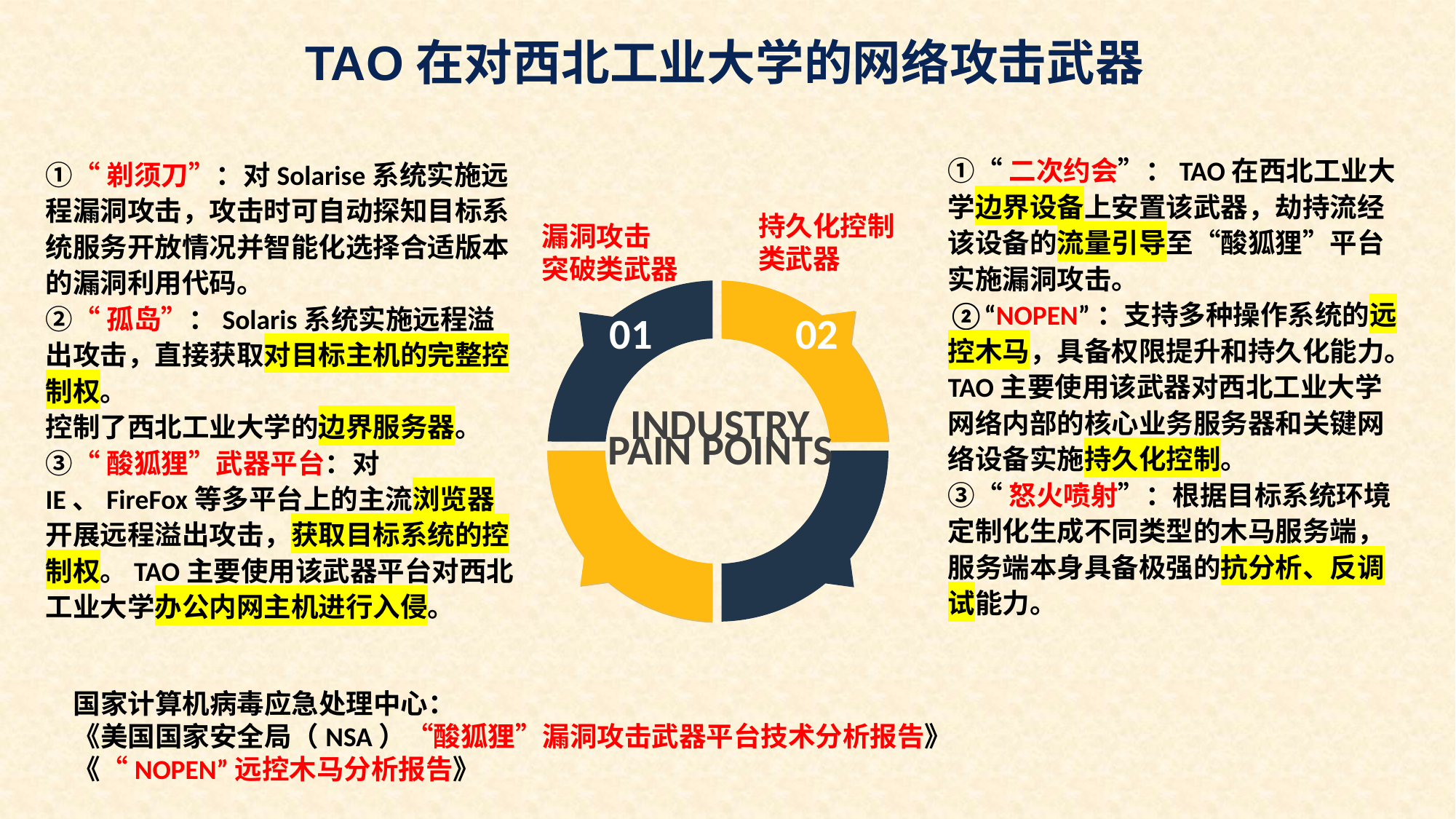

TAO在对西北工业大学的网络攻击武器
①“二次约会”：TAO在西北工业大学边界设备上安置该武器，劫持流经该设备的流量引导至“酸狐狸”平台实施漏洞攻击。
②“NOPEN”：支持多种操作系统的远控木马，具备权限提升和持久化能力。TAO主要使用该武器对西北工业大学网络内部的核心业务服务器和关键网络设备实施持久化控制。
③“怒火喷射”：根据目标系统环境定制化生成不同类型的木马服务端，服务端本身具备极强的抗分析、反调试能力。

①“剃须刀”：对Solarise系统实施远程漏洞攻击，攻击时可自动探知目标系统服务开放情况并智能化选择合适版本的漏洞利用代码。
②“孤岛”：Solaris系统实施远程溢出攻击，直接获取对目标主机的完整控制权。
控制了西北工业大学的边界服务器。
③“酸狐狸”武器平台：对IE、FireFox等多平台上的主流浏览器开展远程溢出攻击，获取目标系统的控制权。TAO主要使用该武器平台对西北工业大学办公内网主机进行入侵。
持久化控制类武器
漏洞攻击
突破类武器

01
02
INDUSTRY
PAIN POINTS

国家计算机病毒应急处理中心：
《美国国家安全局（NSA）“酸狐狸”漏洞攻击武器平台技术分析报告》
《“NOPEN”远控木马分析报告》